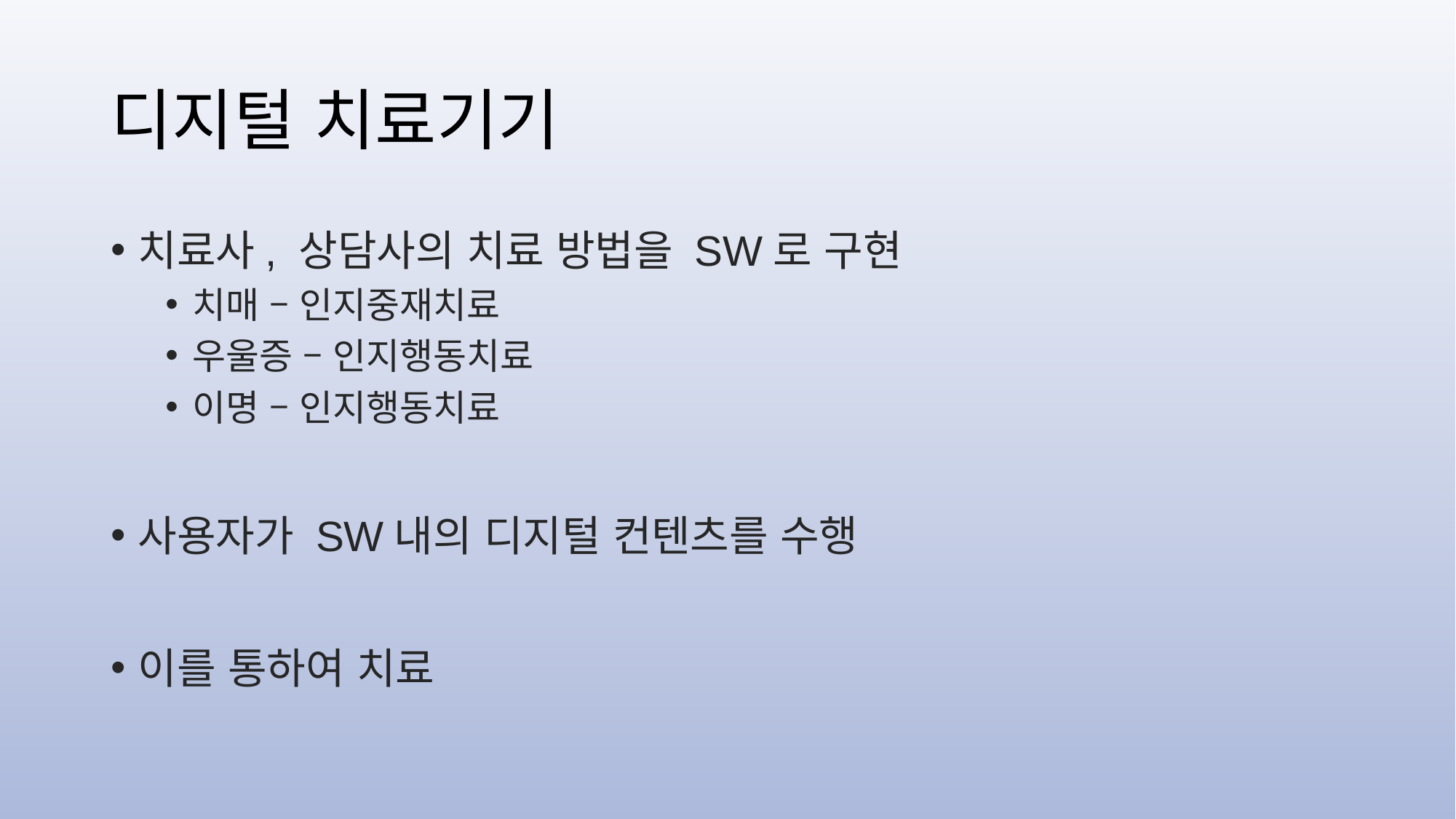

# 디지털 치료기기
치료사, 상담사의 치료 방법을 SW로 구현
치매 – 인지중재치료
우울증 – 인지행동치료
이명 – 인지행동치료

사용자가 SW내의 디지털 컨텐츠를 수행

이를 통하여 치료